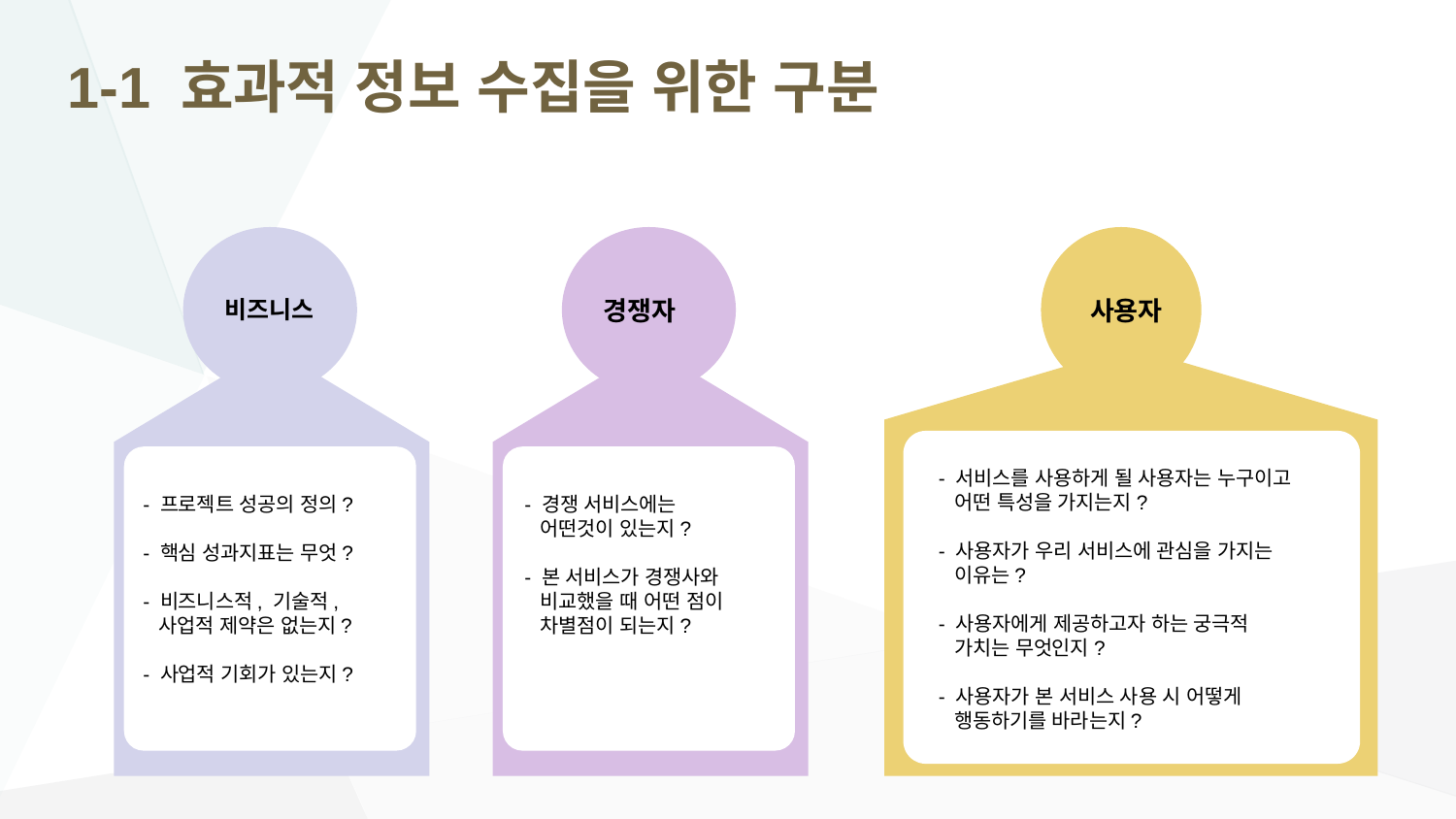

# 1-1 효과적 정보 수집을 위한 구분

비즈니스

- 프로젝트 성공의 정의?

- 핵심 성과지표는 무엇?

- 비즈니스적, 기술적,
  사업적 제약은 없는지?

- 사업적 기회가 있는지?

경쟁자

- 경쟁 서비스에는
  어떤것이 있는지?

- 본 서비스가 경쟁사와
  비교했을 때 어떤 점이
  차별점이 되는지?

 사용자

- 서비스를 사용하게 될 사용자는 누구이고
  어떤 특성을 가지는지?

- 사용자가 우리 서비스에 관심을 가지는
  이유는?

- 사용자에게 제공하고자 하는 궁극적
  가치는 무엇인지?

- 사용자가 본 서비스 사용 시 어떻게
  행동하기를 바라는지?